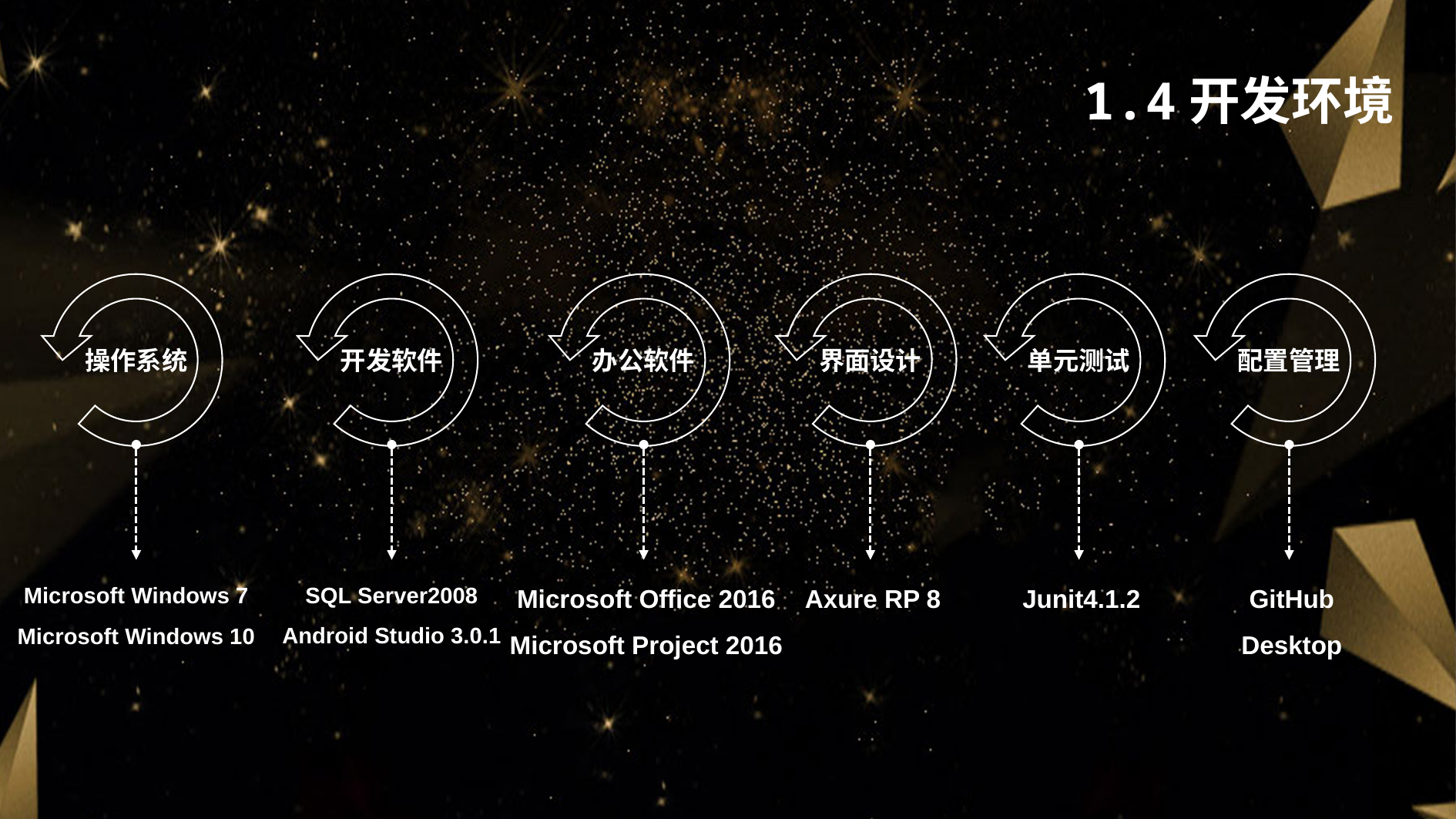

1.4开发环境
操作系统
开发软件
办公软件
界面设计
单元测试
配置管理
SQL Server2008
Android Studio 3.0.1
Microsoft Office 2016
Microsoft Project 2016
Axure RP 8
Junit4.1.2
GitHub
Desktop
Microsoft Windows 7
Microsoft Windows 10